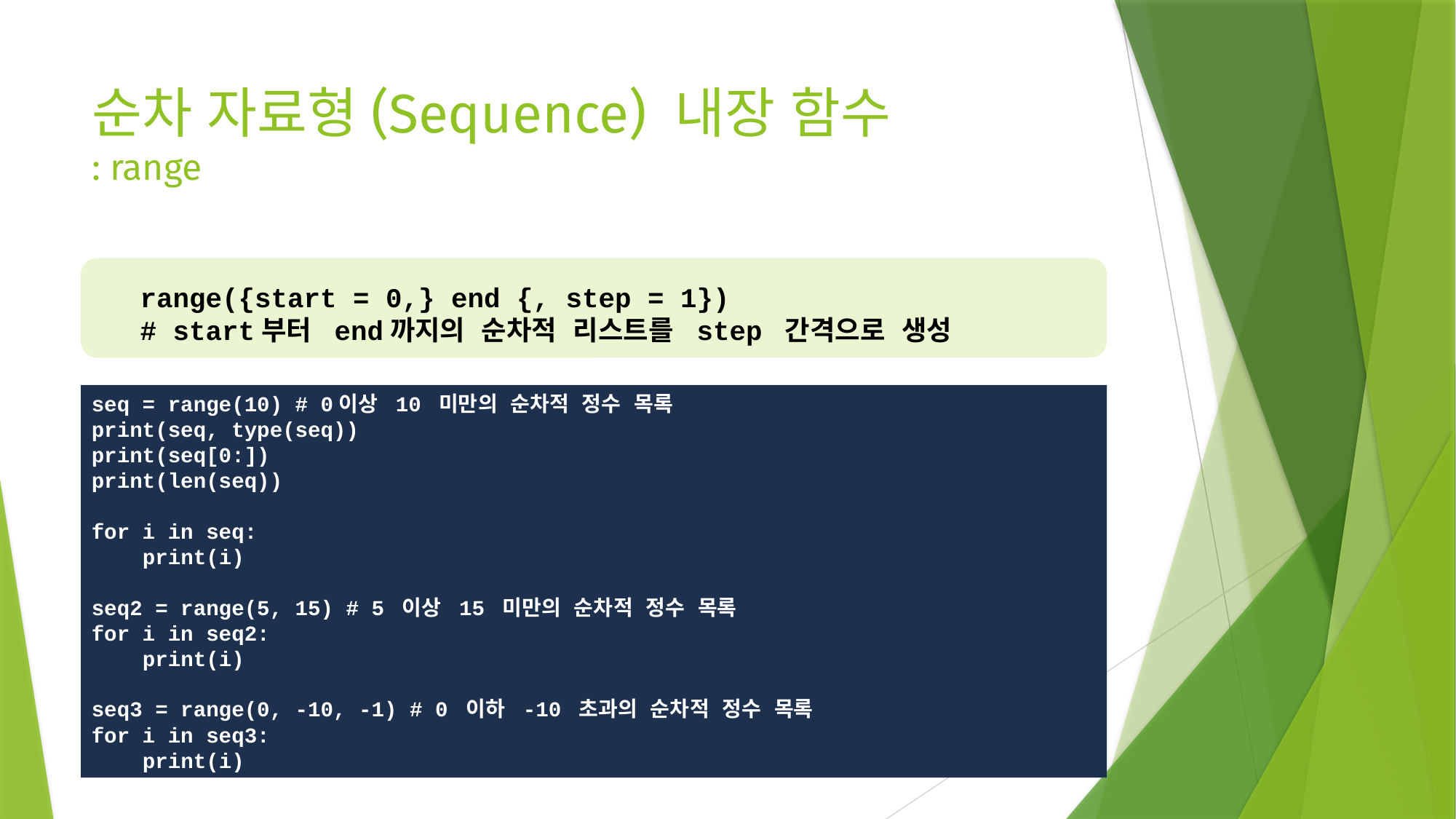

# 순차 자료형(Sequence) 내장 함수 : range

range({start = 0,} end {, step = 1})
# start부터 end까지의 순차적 리스트를 step 간격으로 생성

seq = range(10) # 0이상 10 미만의 순차적 정수 목록
print(seq, type(seq))
print(seq[0:])
print(len(seq))
for i in seq:
    print(i)
seq2 = range(5, 15) # 5 이상 15 미만의 순차적 정수 목록
for i in seq2:
    print(i)
seq3 = range(0, -10, -1) # 0 이하 -10 초과의 순차적 정수 목록
for i in seq3:
    print(i)